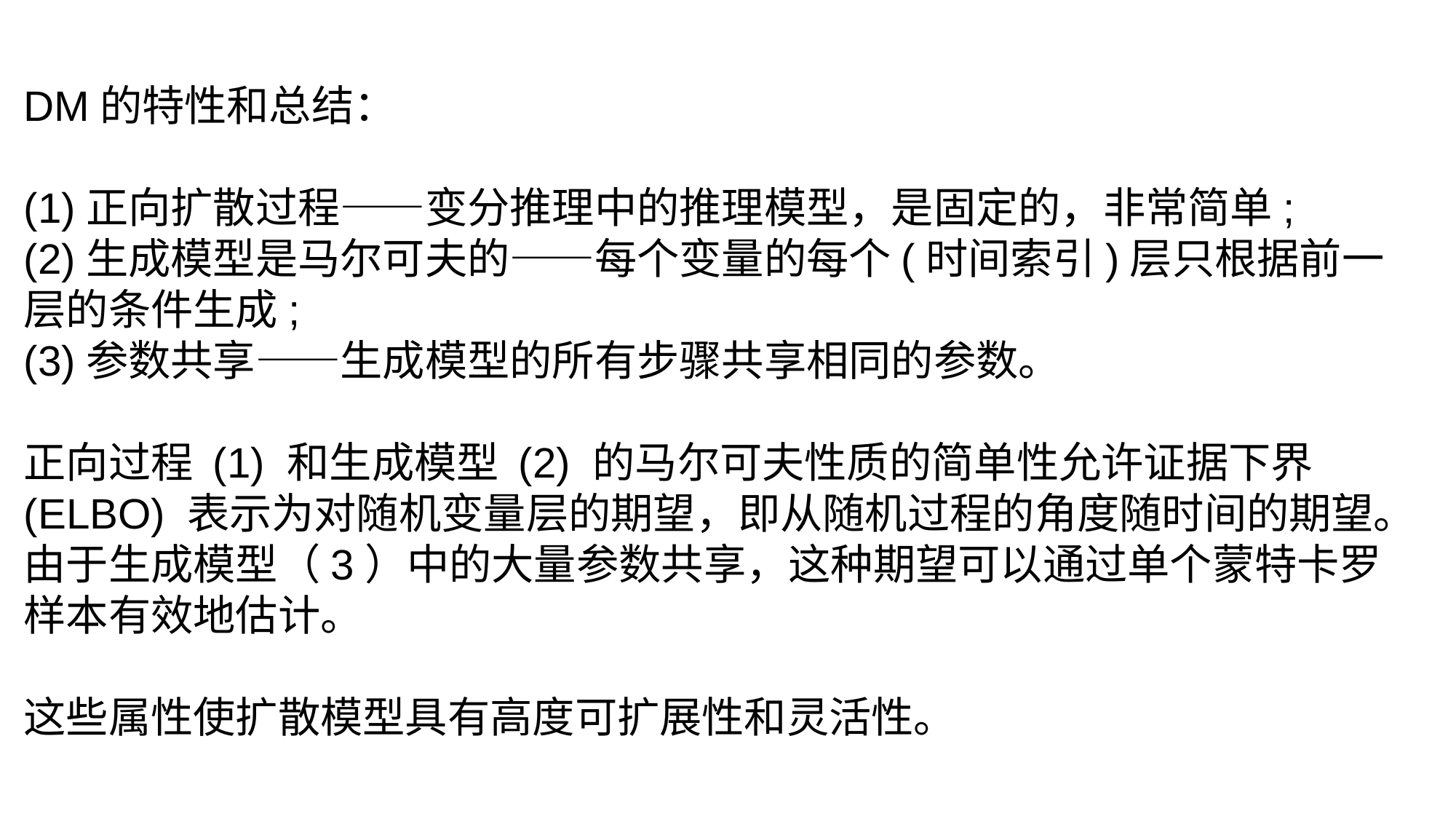

DM的特性和总结：

(1)正向扩散过程——变分推理中的推理模型，是固定的，非常简单;
(2)生成模型是马尔可夫的——每个变量的每个(时间索引)层只根据前一层的条件生成;
(3)参数共享——生成模型的所有步骤共享相同的参数。

正向过程 (1) 和生成模型 (2) 的马尔可夫性质的简单性允许证据下界 (ELBO) 表示为对随机变量层的期望，即从随机过程的角度随时间的期望。
由于生成模型（3）中的大量参数共享，这种期望可以通过单个蒙特卡罗样本有效地估计。

这些属性使扩散模型具有高度可扩展性和灵活性。